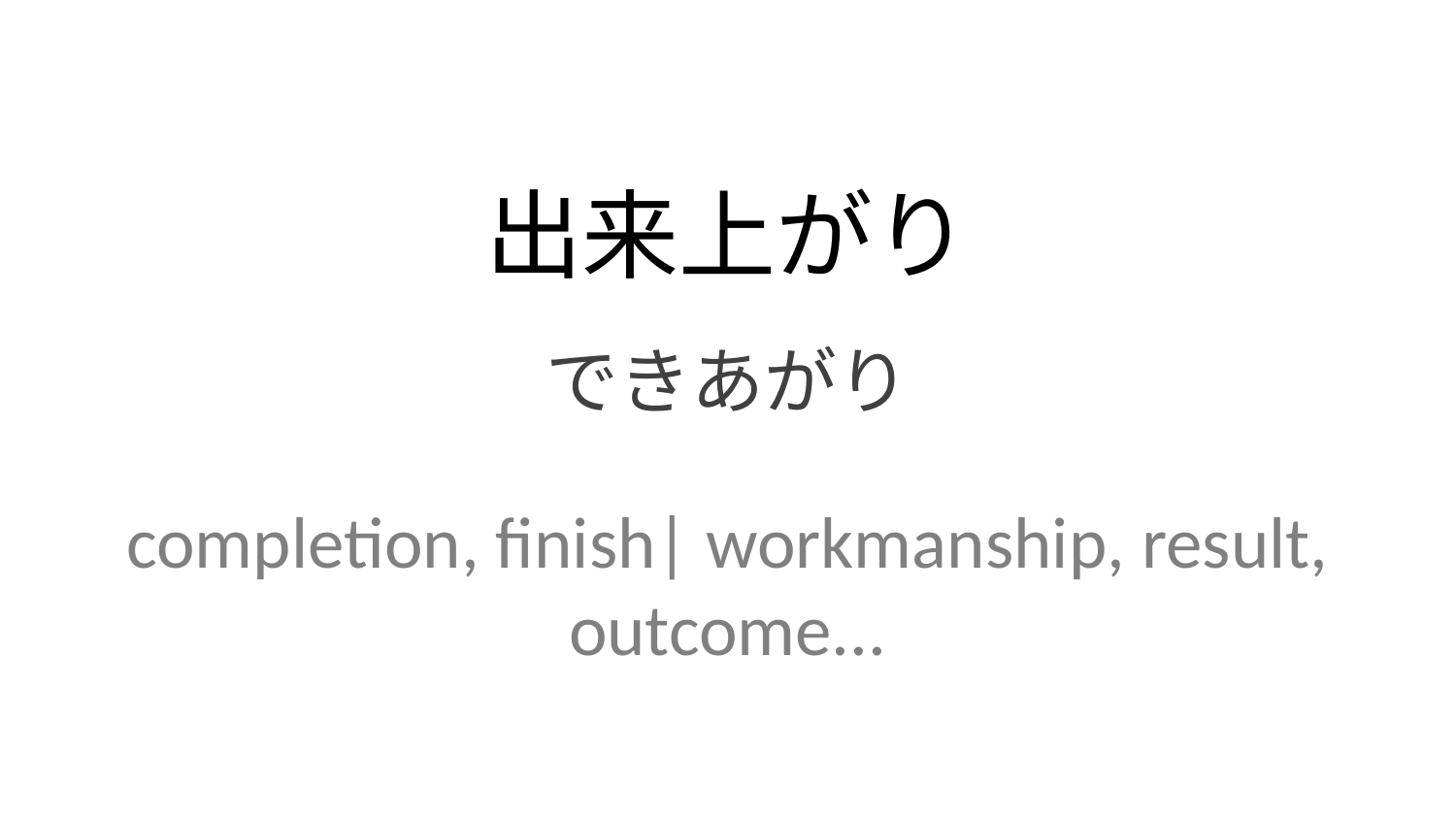

出来上がり

できあがり
completion, finish| workmanship, result, outcome...